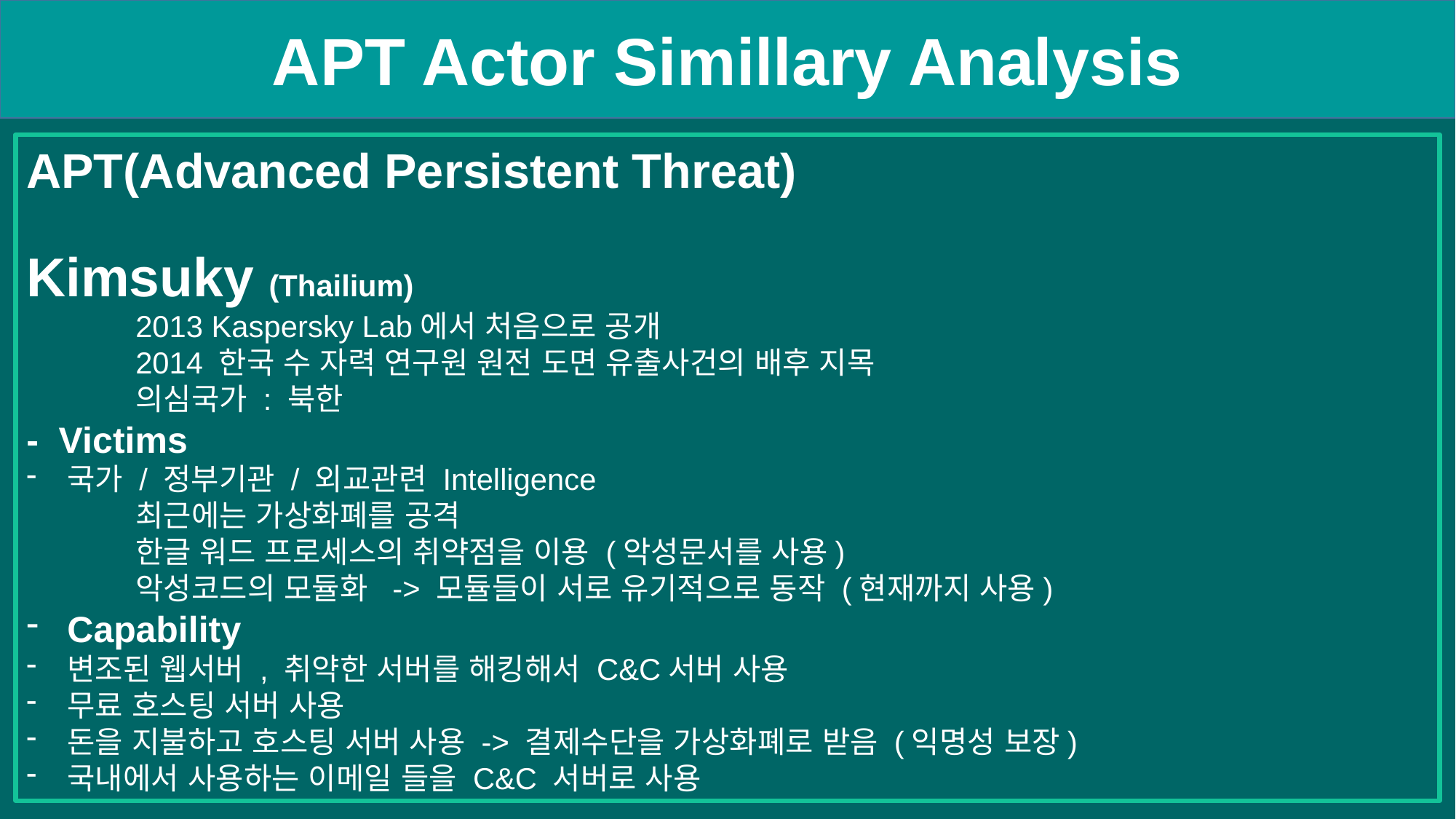

APT Actor Simillary Analysis
APT(Advanced Persistent Threat)

Kimsuky (Thailium)
	2013 Kaspersky Lab에서 처음으로 공개
	2014 한국 수 자력 연구원 원전 도면 유출사건의 배후 지목
	의심국가 : 북한
-  Victims
국가 / 정부기관 / 외교관련 Intelligence
	최근에는 가상화폐를 공격
	한글 워드 프로세스의 취약점을 이용 (악성문서를 사용)
	악성코드의 모듈화  -> 모듈들이 서로 유기적으로 동작 (현재까지 사용)
Capability
변조된 웹서버 , 취약한 서버를 해킹해서 C&C서버 사용
무료 호스팅 서버 사용
돈을 지불하고 호스팅 서버 사용 -> 결제수단을 가상화폐로 받음 (익명성 보장)
국내에서 사용하는 이메일 들을 C&C 서버로 사용